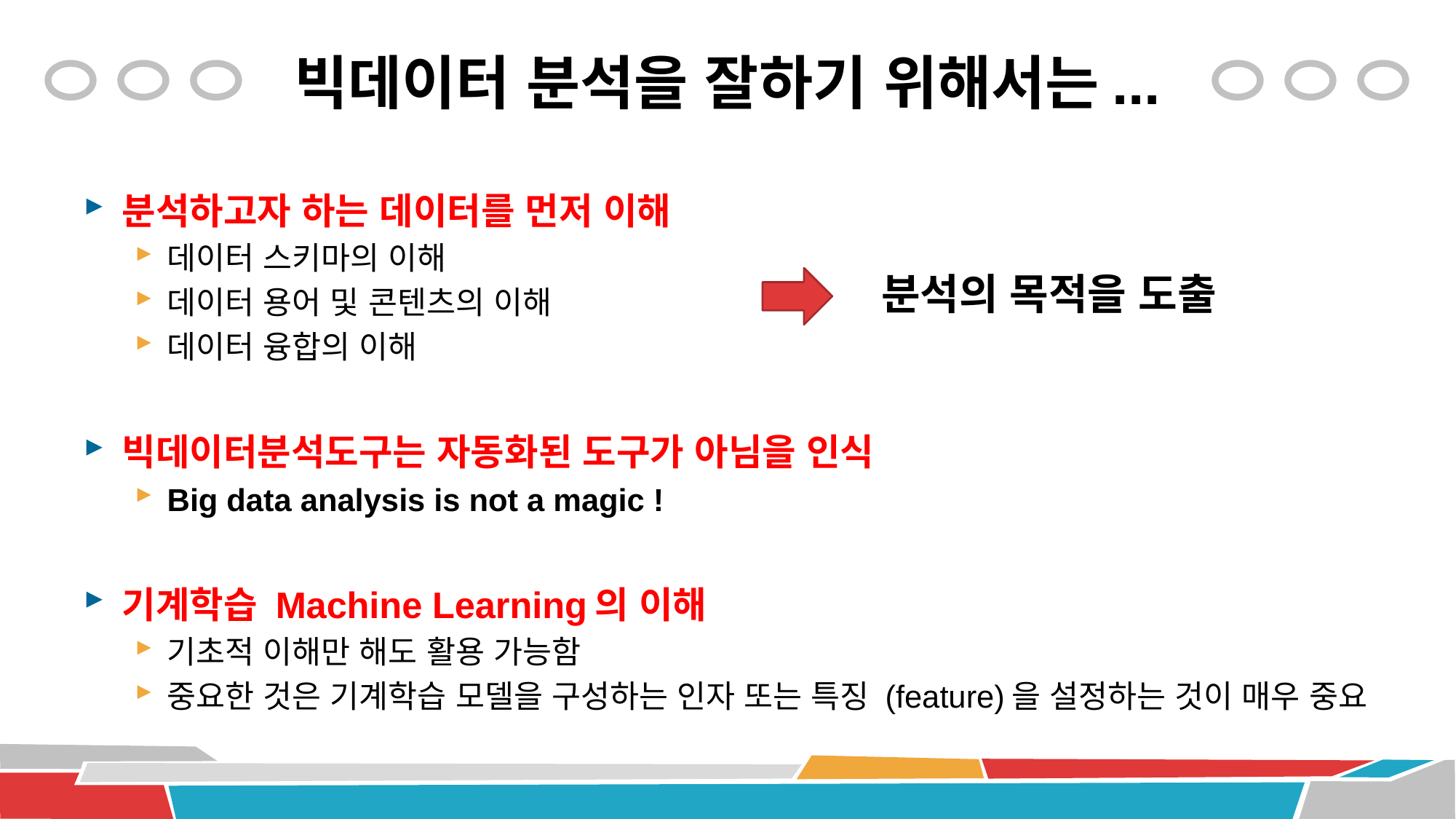

# 빅데이터 분석을 잘하기 위해서는...
분석하고자 하는 데이터를 먼저 이해
데이터 스키마의 이해
데이터 용어 및 콘텐츠의 이해
데이터 융합의 이해

빅데이터분석도구는 자동화된 도구가 아님을 인식
Big data analysis is not a magic !

기계학습 Machine Learning의 이해
기초적 이해만 해도 활용 가능함
중요한 것은 기계학습 모델을 구성하는 인자 또는 특징 (feature)을 설정하는 것이 매우 중요
분석의 목적을 도출